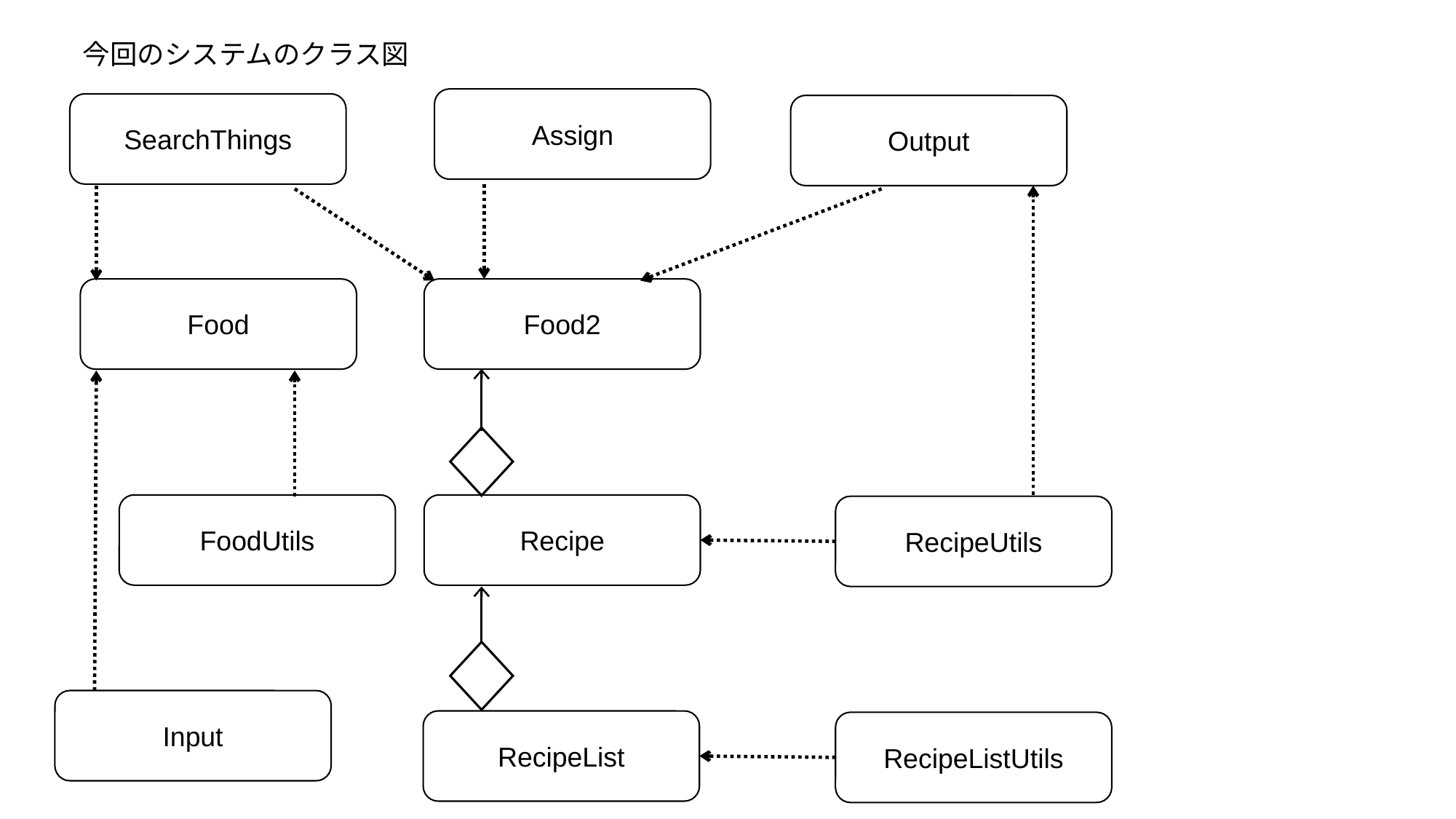

今回のシステムのクラス図
Assign
SearchThings
Output
Food
Food2

FoodUtils
Recipe
RecipeUtils

Input
RecipeList
RecipeListUtils